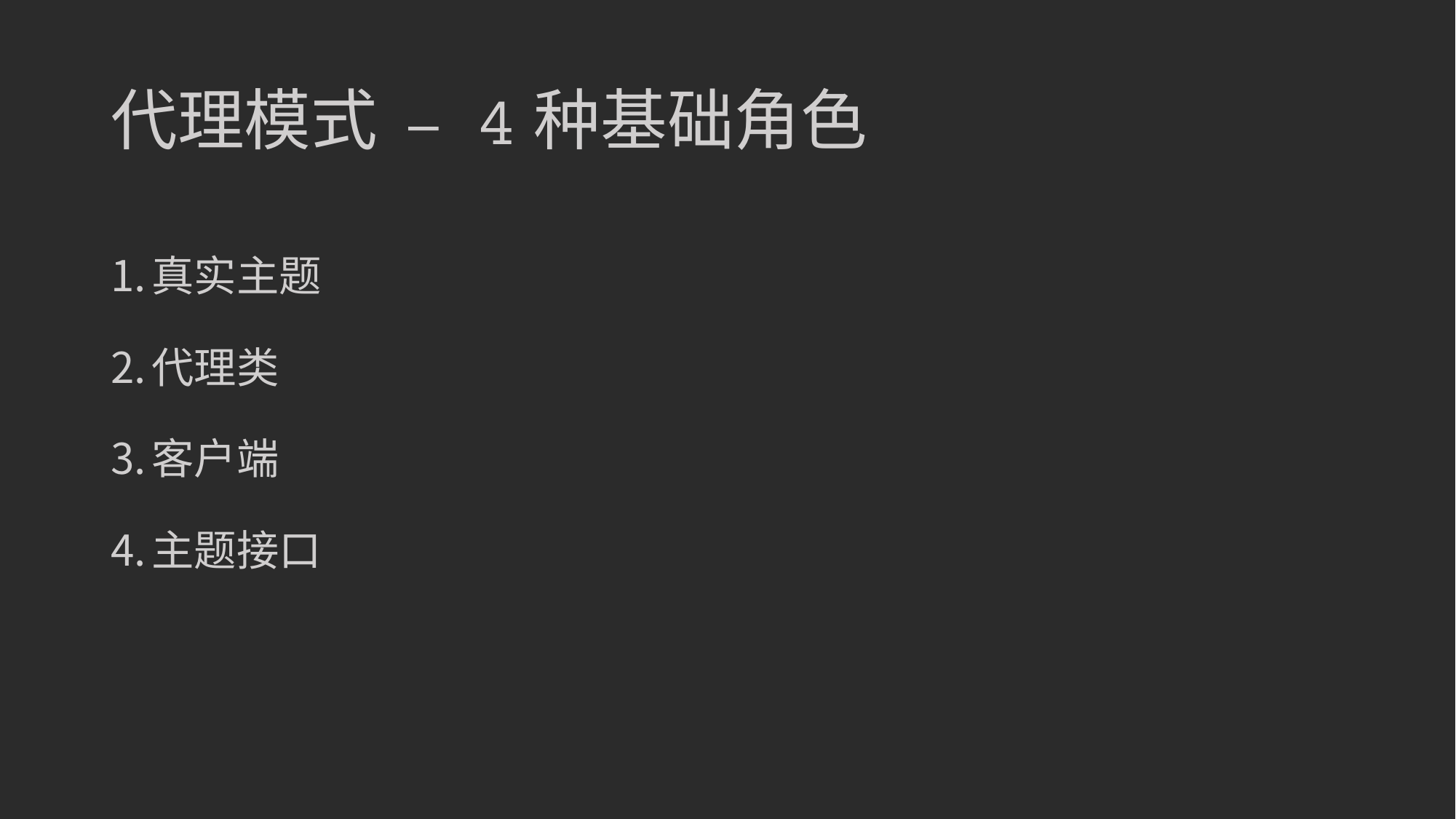

# 代理模式 - 4种基础角色
真实主题
代理类
客户端
主题接口